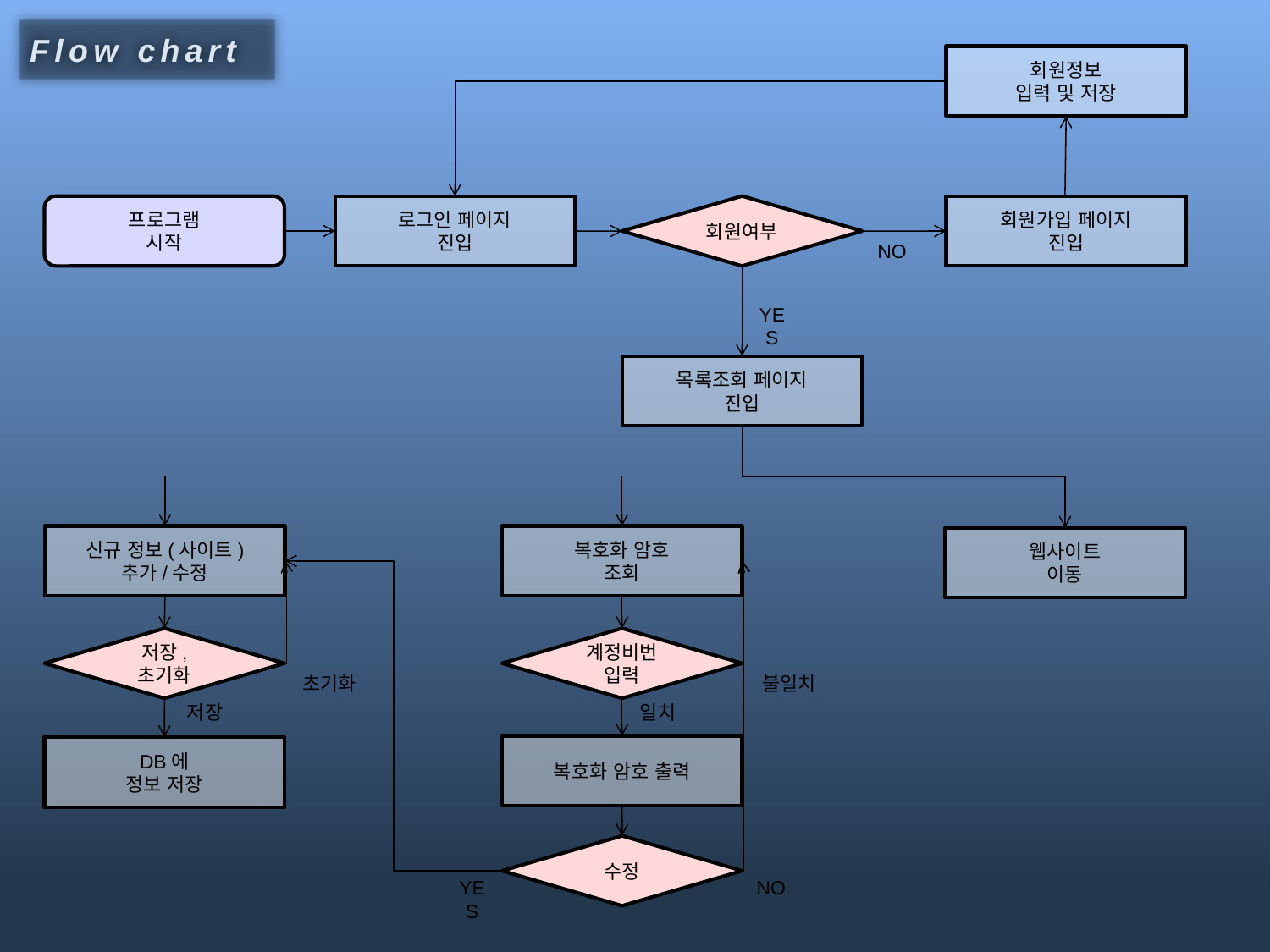

Flow chart
회원정보
입력 및 저장
프로그램
시작
로그인 페이지
진입
회원여부
회원가입 페이지
진입
NO
YES
목록조회 페이지
진입
신규 정보(사이트)
추가/수정
복호화 암호
조회
웹사이트
이동
저장, 초기화
계정비번
입력
불일치
초기화
저장
일치
복호화 암호 출력
DB에
정보 저장
수정
YES
NO